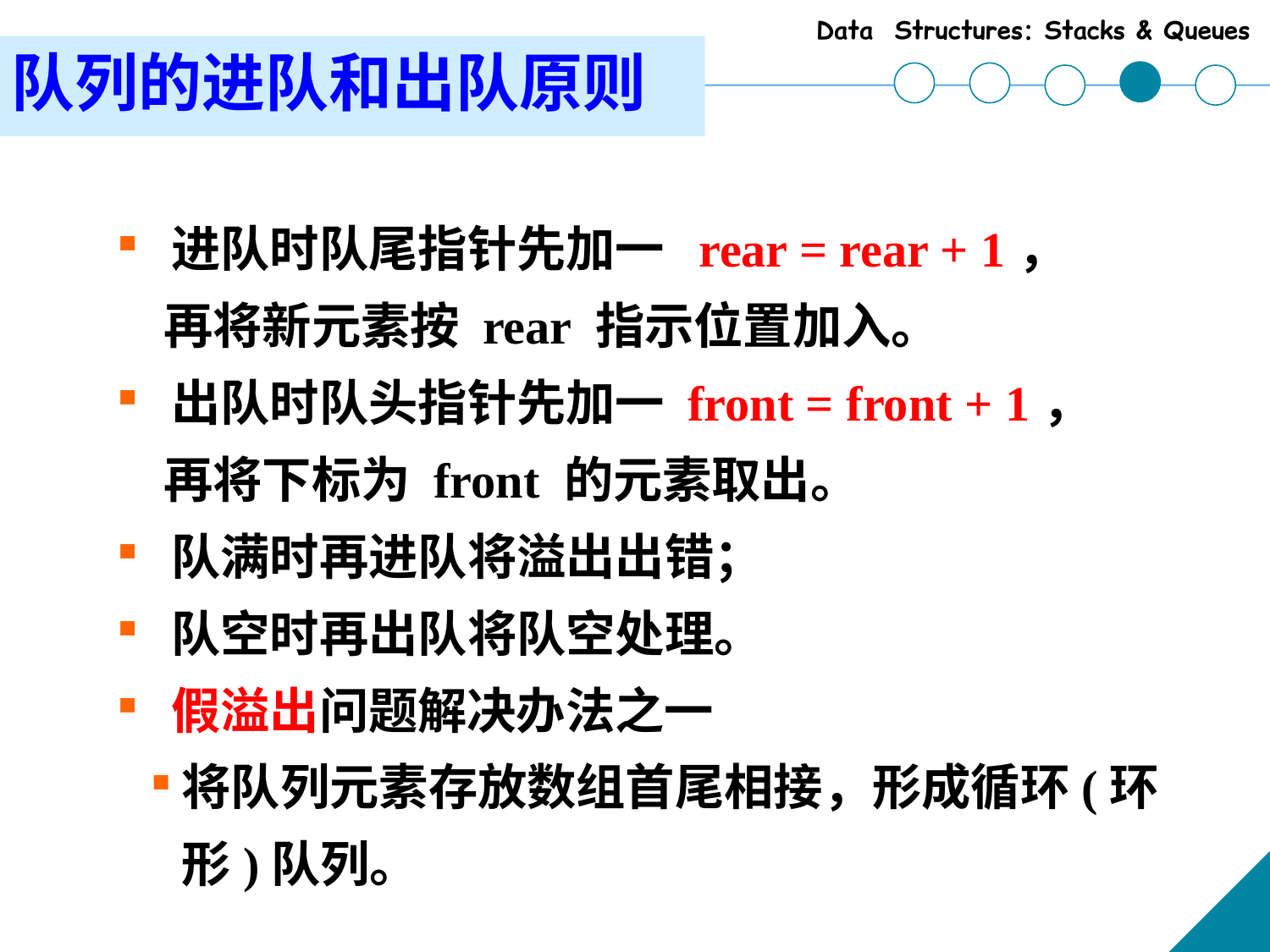

队列的进队和出队原则

 进队时队尾指针先加一  rear = rear + 1，
   再将新元素按 rear 指示位置加入。
 出队时队头指针先加一 front = front + 1，
   再将下标为 front 的元素取出。
 队满时再进队将溢出出错；
 队空时再出队将队空处理。
 假溢出问题解决办法之一
将队列元素存放数组首尾相接，形成循环(环形)队列。